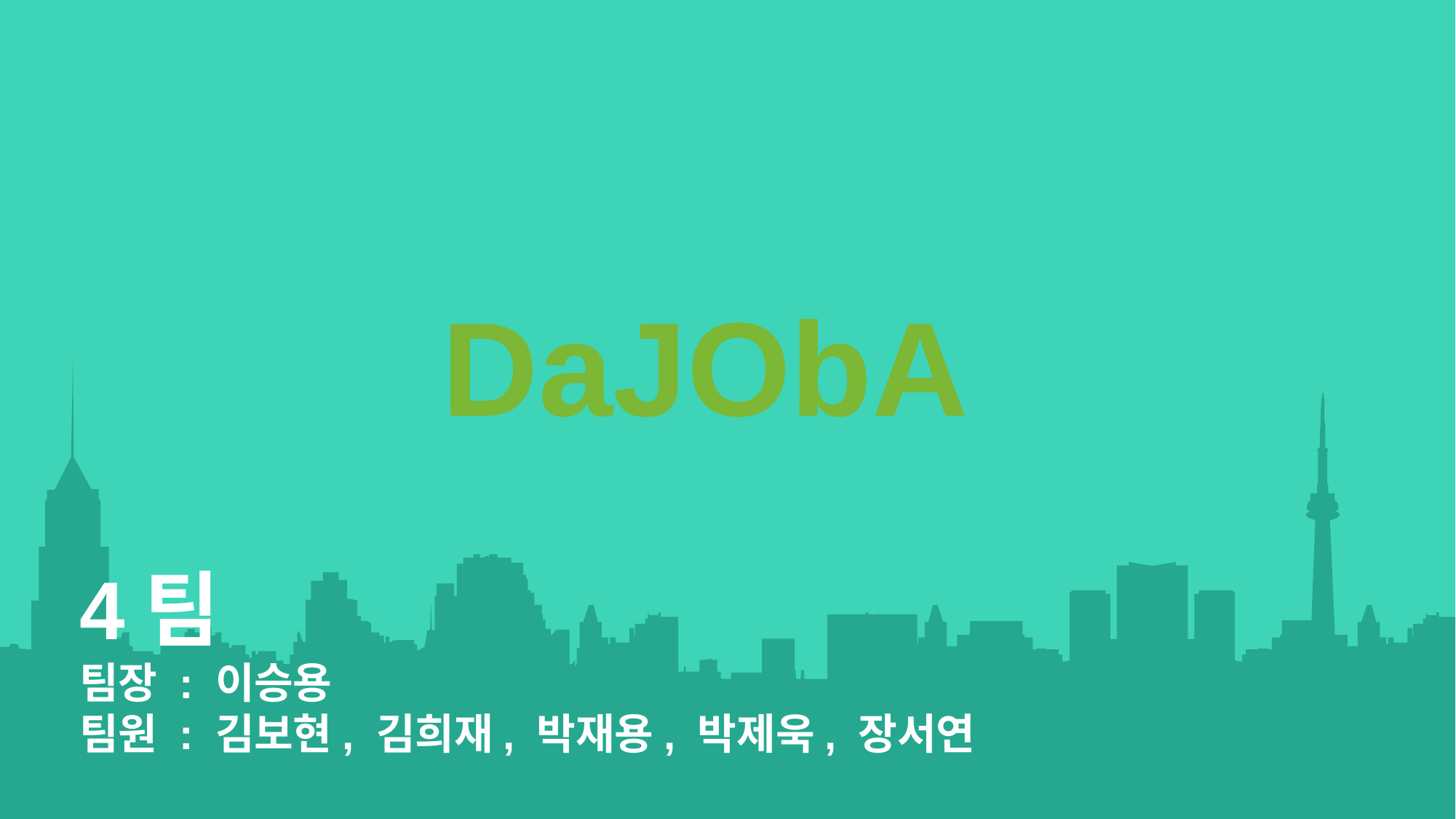

DaJObA

4팀
팀장 : 이승용
팀원 : 김보현, 김희재, 박재용, 박제욱, 장서연